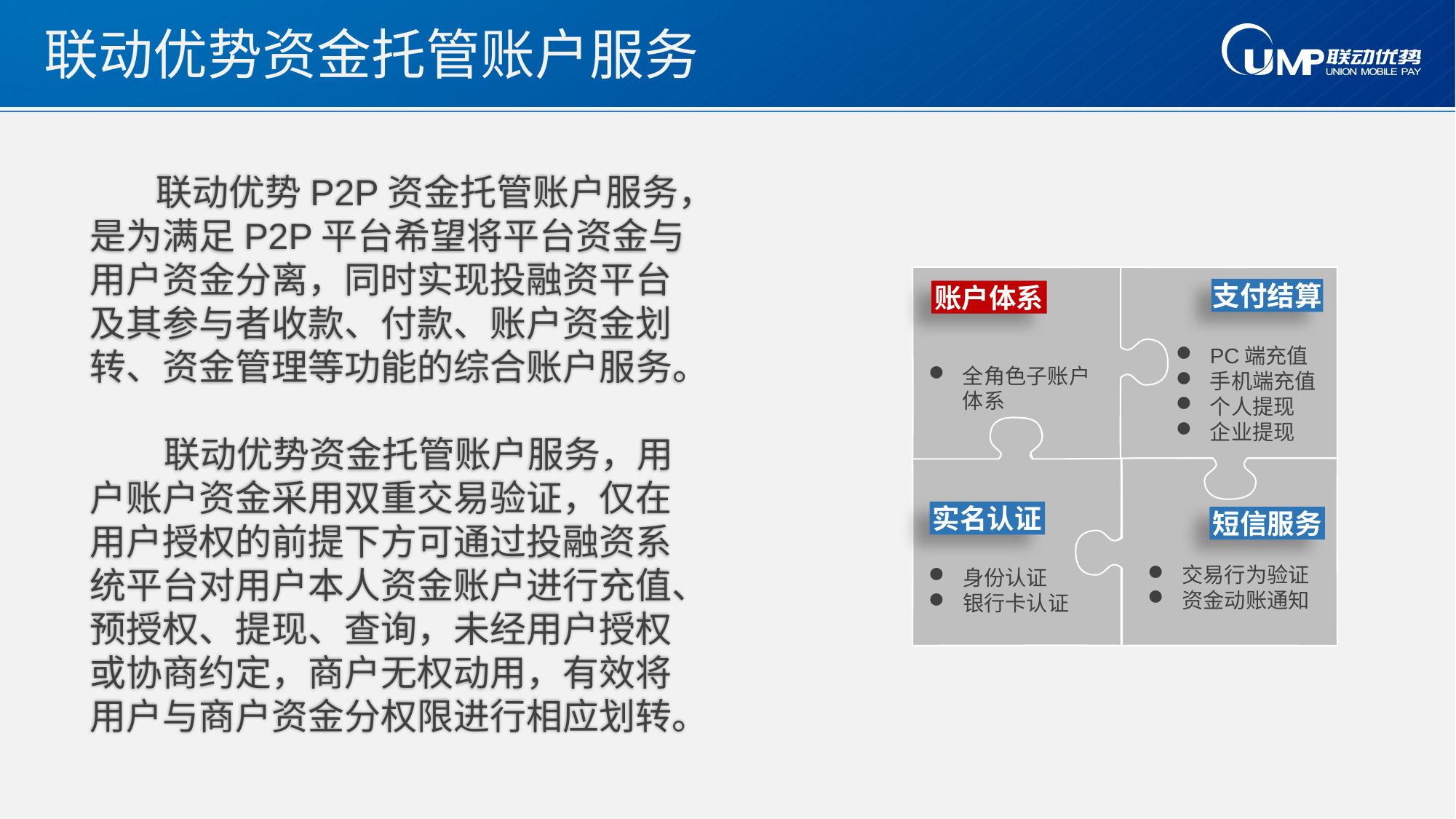

# 联动优势资金托管账户服务
       联动优势P2P资金托管账户服务，是为满足P2P平台希望将平台资金与用户资金分离，同时实现投融资平台及其参与者收款、付款、账户资金划转、资金管理等功能的综合账户服务。

        联动优势资金托管账户服务，用户账户资金采用双重交易验证，仅在用户授权的前提下方可通过投融资系统平台对用户本人资金账户进行充值、预授权、提现、查询，未经用户授权或协商约定，商户无权动用，有效将用户与商户资金分权限进行相应划转。

支付结算
账户体系
PC端充值
手机端充值
个人提现
企业提现
全角色子账户体系

实名认证
短信服务
交易行为验证
资金动账通知
身份认证
银行卡认证